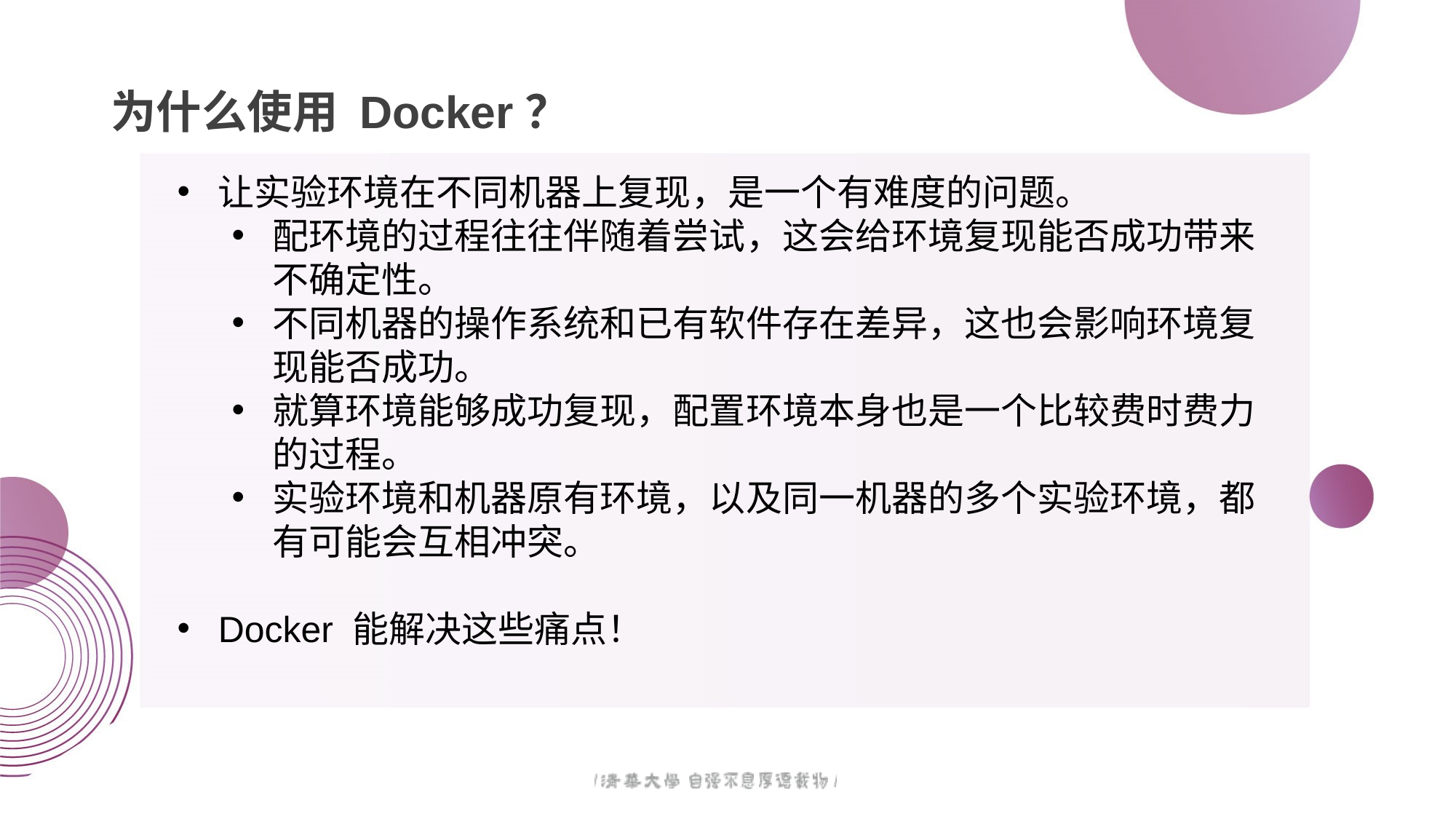

# 为什么使用 Docker？
让实验环境在不同机器上复现，是一个有难度的问题。
配环境的过程往往伴随着尝试，这会给环境复现能否成功带来不确定性。
不同机器的操作系统和已有软件存在差异，这也会影响环境复现能否成功。
就算环境能够成功复现，配置环境本身也是一个比较费时费力的过程。
实验环境和机器原有环境，以及同一机器的多个实验环境，都有可能会互相冲突。

Docker 能解决这些痛点！